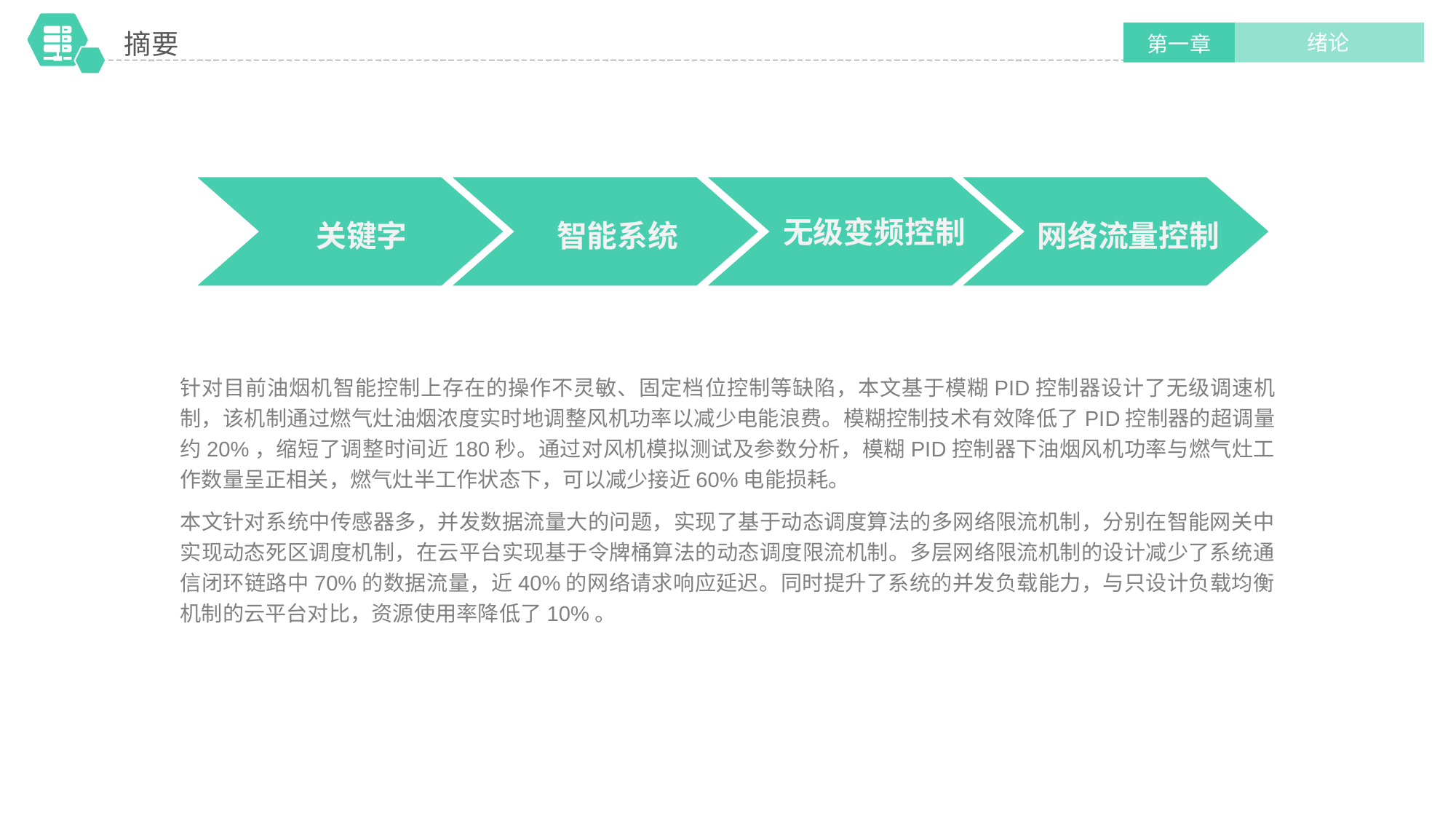

摘要
绪论

第一章

关键字

智能系统

无级变频控制

网络流量控制
针对目前油烟机智能控制上存在的操作不灵敏、固定档位控制等缺陷，本文基于模糊PID控制器设计了无级调速机制，该机制通过燃气灶油烟浓度实时地调整风机功率以减少电能浪费。模糊控制技术有效降低了PID控制器的超调量约20%，缩短了调整时间近180秒。通过对风机模拟测试及参数分析，模糊PID控制器下油烟风机功率与燃气灶工作数量呈正相关，燃气灶半工作状态下，可以减少接近60%电能损耗。
本文针对系统中传感器多，并发数据流量大的问题，实现了基于动态调度算法的多网络限流机制，分别在智能网关中实现动态死区调度机制，在云平台实现基于令牌桶算法的动态调度限流机制。多层网络限流机制的设计减少了系统通信闭环链路中70%的数据流量，近40%的网络请求响应延迟。同时提升了系统的并发负载能力，与只设计负载均衡机制的云平台对比，资源使用率降低了10%。
延时符